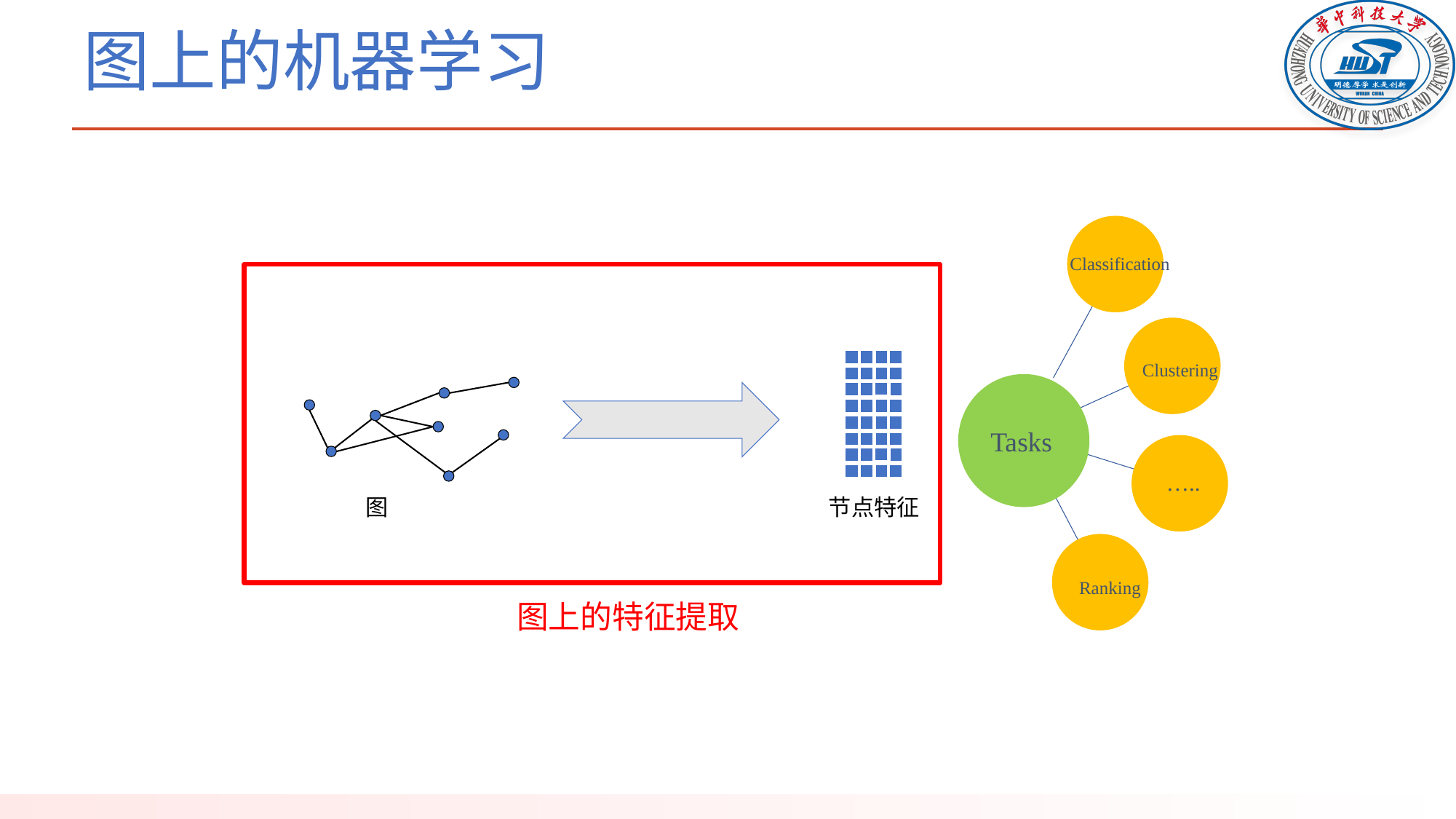

# 图上的机器学习

Classification

Clustering

Tasks
…..
图
节点特征
Ranking
图上的特征提取